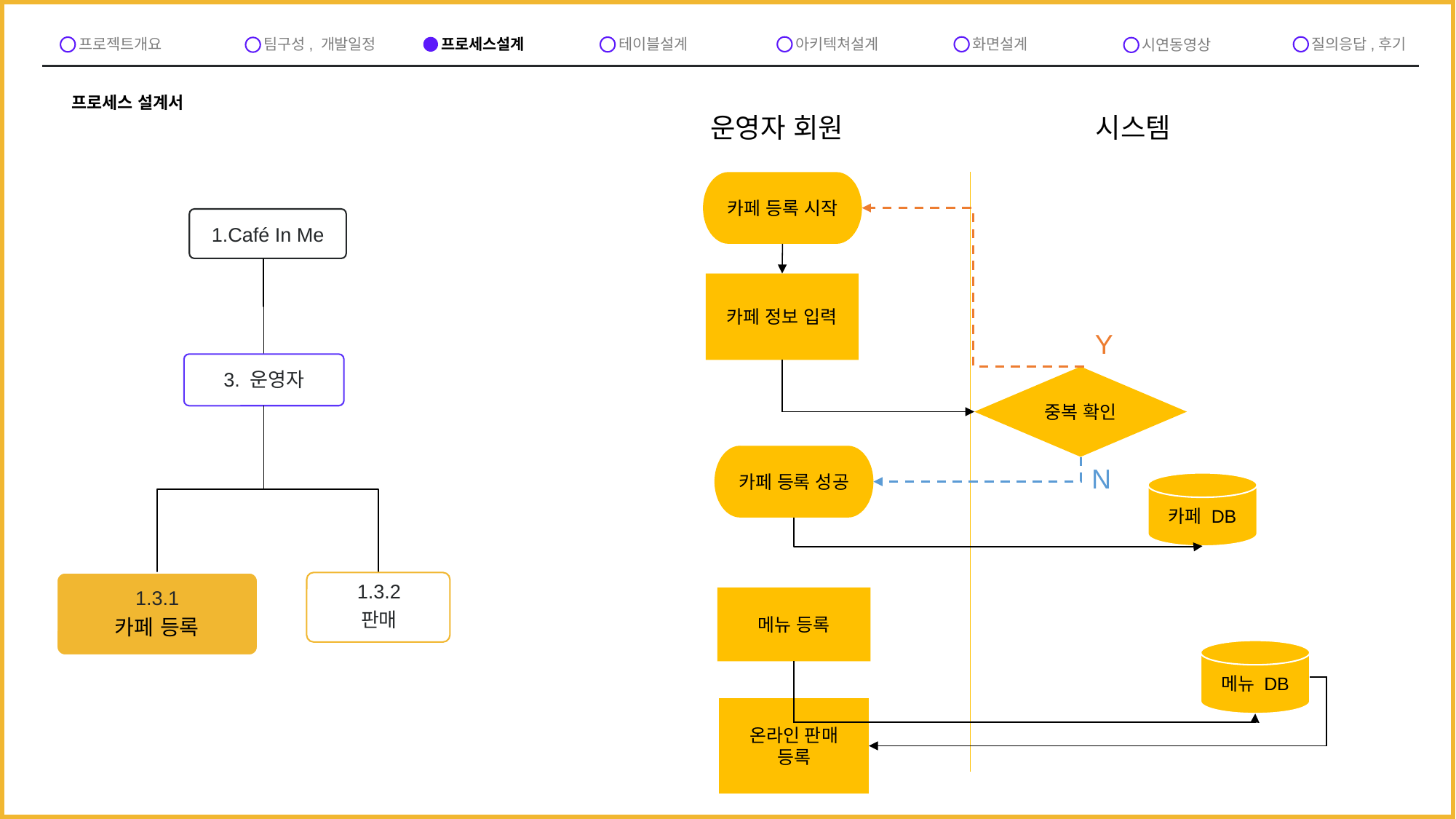

프로세스설계
아키텍쳐설계
화면설계
질의응답,후기
프로젝트개요
테이블설계
팀구성, 개발일정
시연동영상

프로세스 설계서
운영자 회원
시스템
카페 등록 시작

1.Café In Me

3. 운영자

1.3.1
카페 등록
1.3.2
판매
카페 정보 입력
Y
중복 확인
카페 등록 성공
N
카페 DB
메뉴 등록
메뉴 DB
온라인 판매
등록